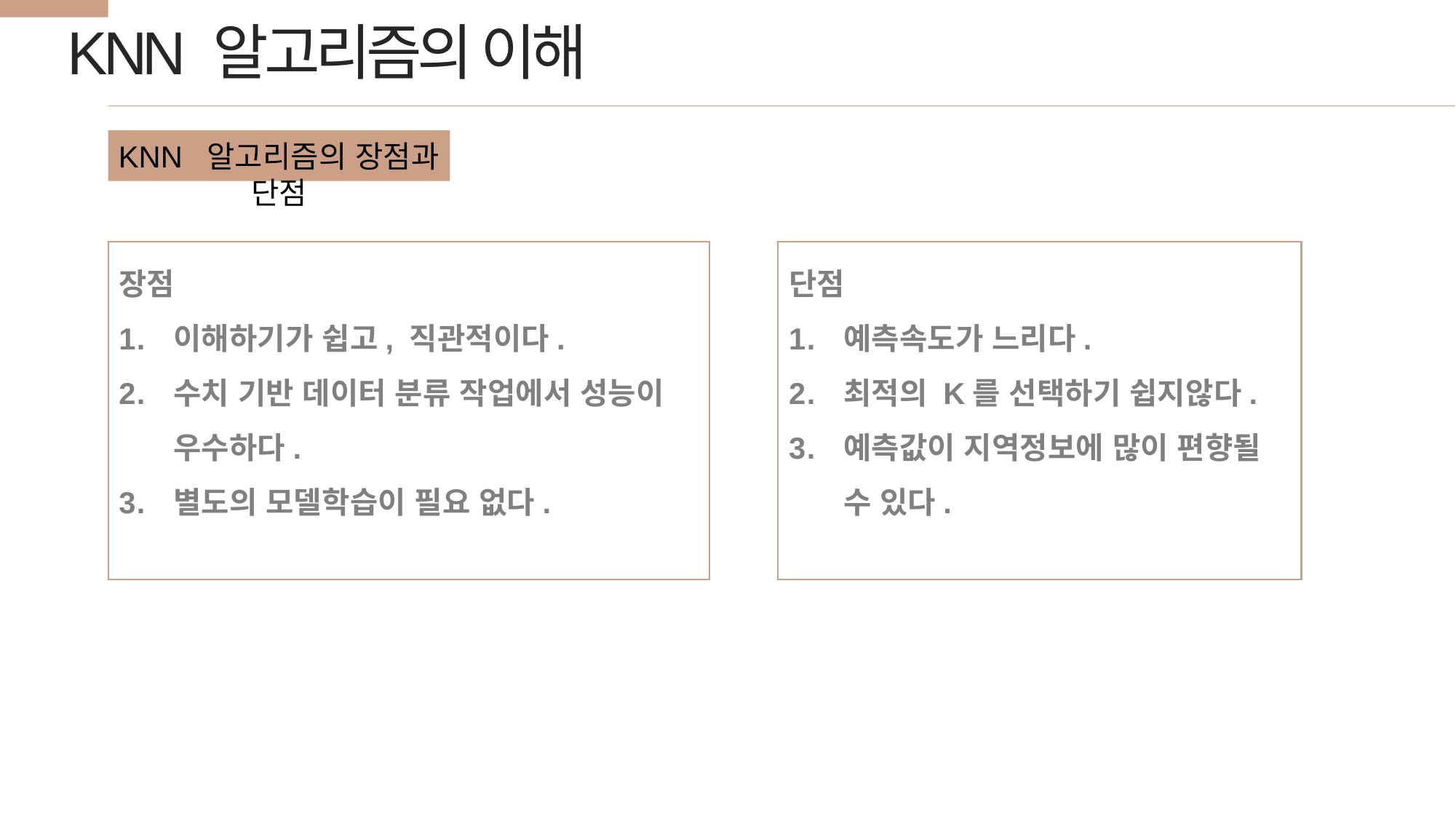

KNN 알고리즘의 이해

KNN  알고리즘의 장점과 단점
장점
이해하기가 쉽고, 직관적이다.
수치 기반 데이터 분류 작업에서 성능이 우수하다.
별도의 모델학습이 필요 없다.

단점
예측속도가 느리다.
최적의 K를 선택하기 쉽지않다.
예측값이 지역정보에 많이 편향될 수 있다.